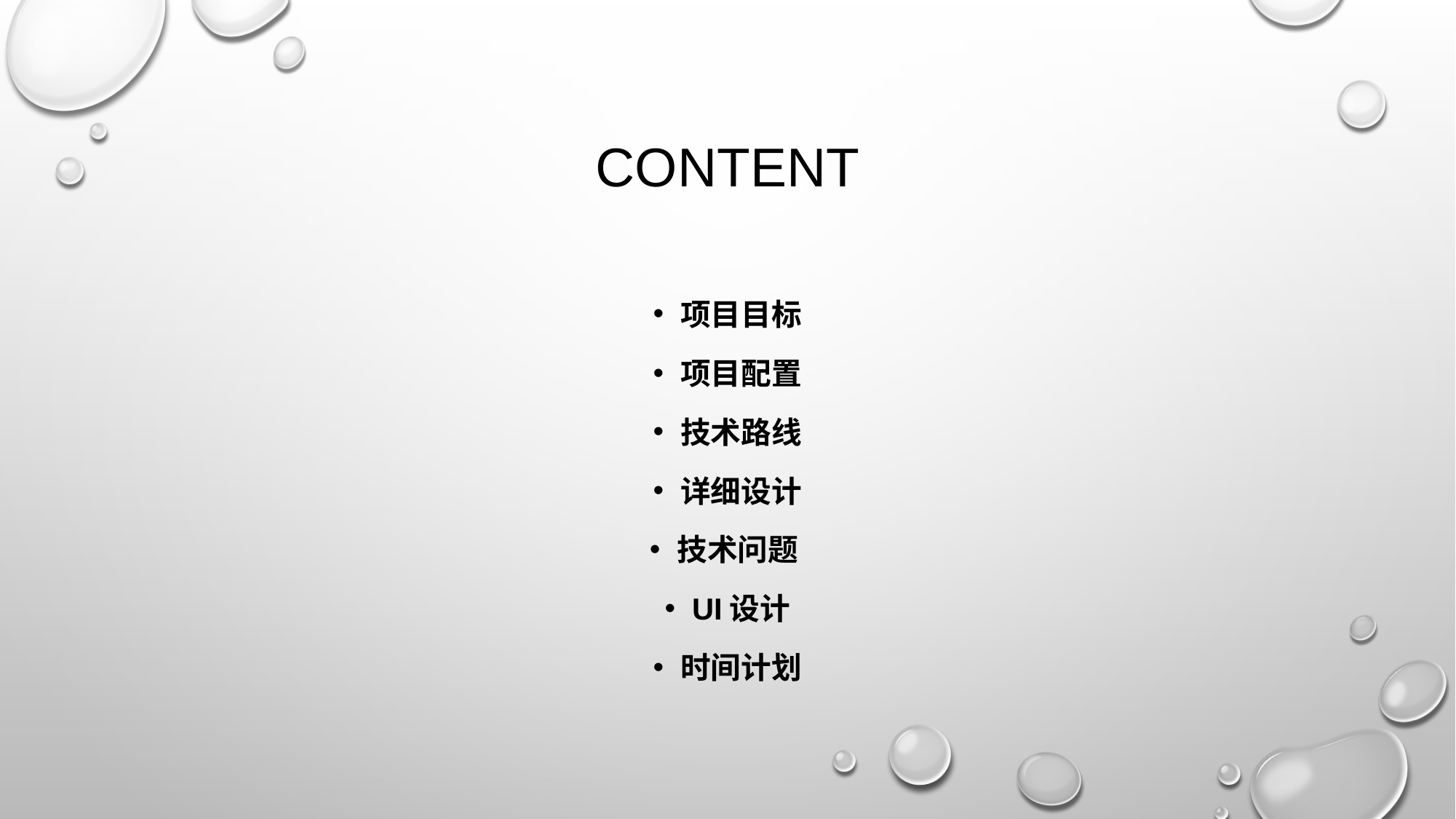

# content
项目目标
项目配置
技术路线
详细设计
技术问题
UI设计
时间计划